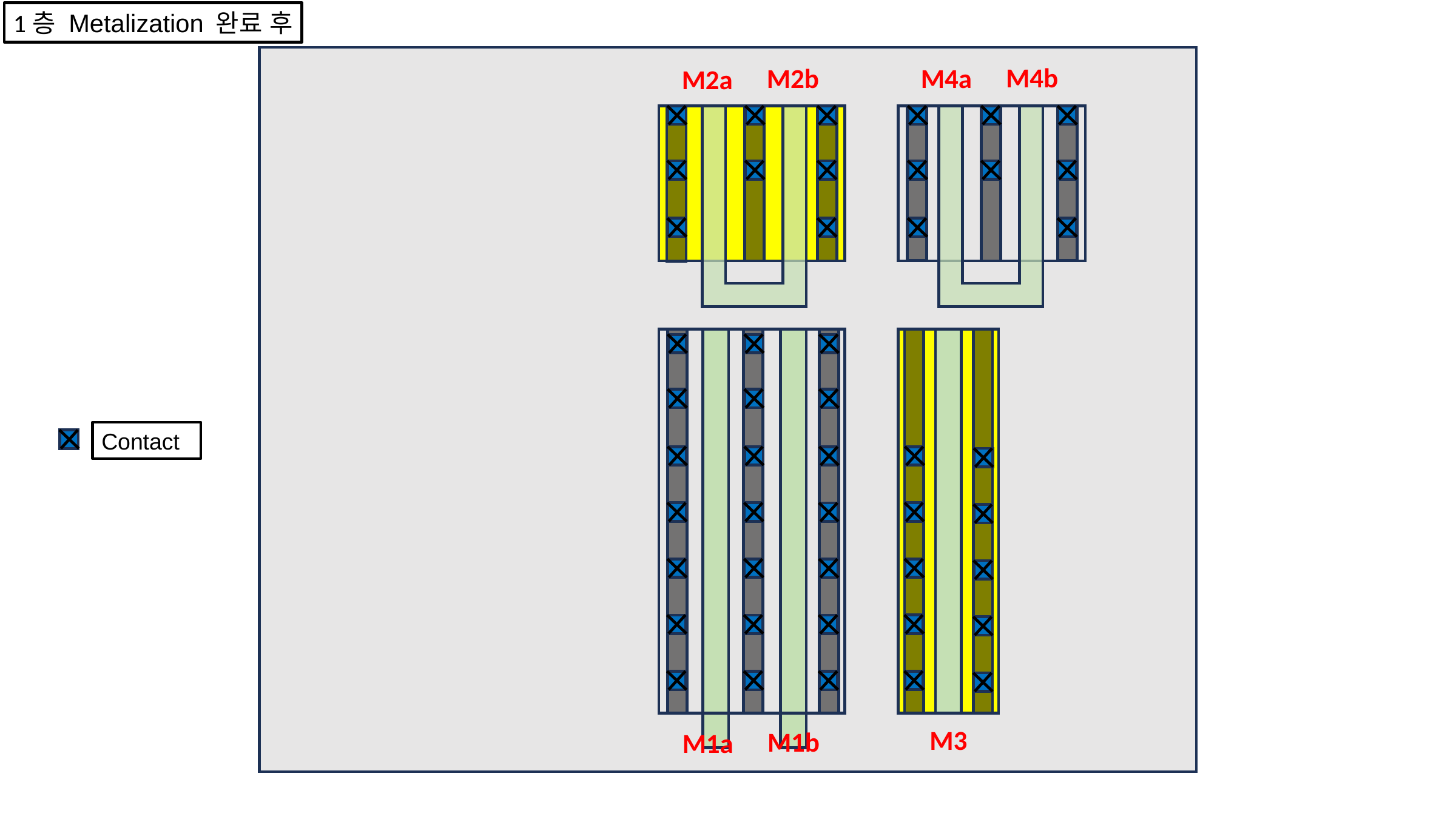

1층 Metalization 완료 후

M4b
M2b
M4a
M2a

Contact

M3
M1b
M1a